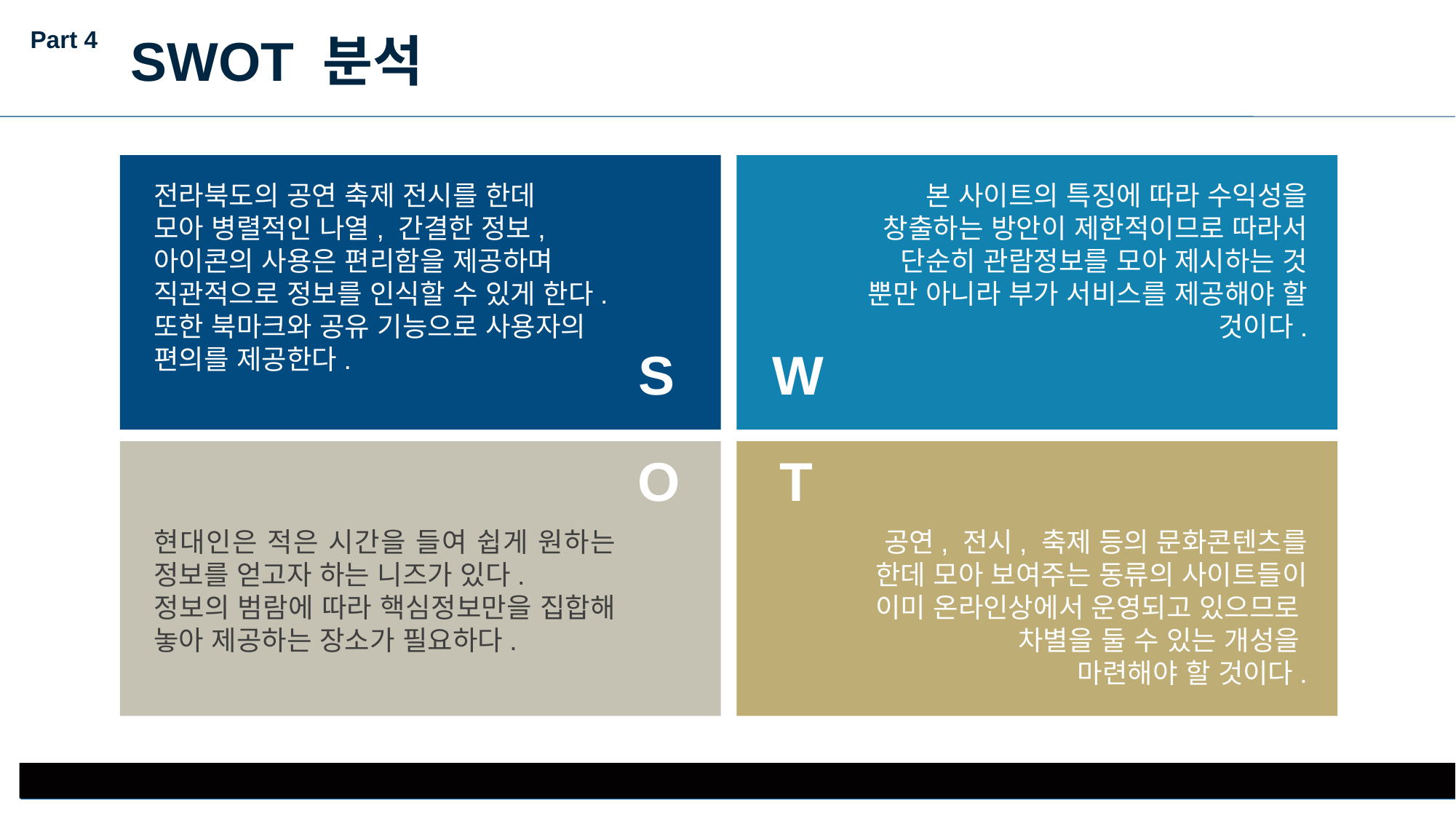

Part 4
SWOT 분석

전라북도의 공연 축제 전시를 한데
모아 병렬적인 나열, 간결한 정보,
아이콘의 사용은 편리함을 제공하며
직관적으로 정보를 인식할 수 있게 한다.
또한 북마크와 공유 기능으로 사용자의
편의를 제공한다.
본 사이트의 특징에 따라 수익성을 창출하는 방안이 제한적이므로 따라서 단순히 관람정보를 모아 제시하는 것 뿐만 아니라 부가 서비스를 제공해야 할 것이다.
S
W
O
T
현대인은 적은 시간을 들여 쉽게 원하는 정보를 얻고자 하는 니즈가 있다.
정보의 범람에 따라 핵심정보만을 집합해 놓아 제공하는 장소가 필요하다.
공연, 전시, 축제 등의 문화콘텐츠를
한데 모아 보여주는 동류의 사이트들이
이미 온라인상에서 운영되고 있으므로
차별을 둘 수 있는 개성을
마련해야 할 것이다.